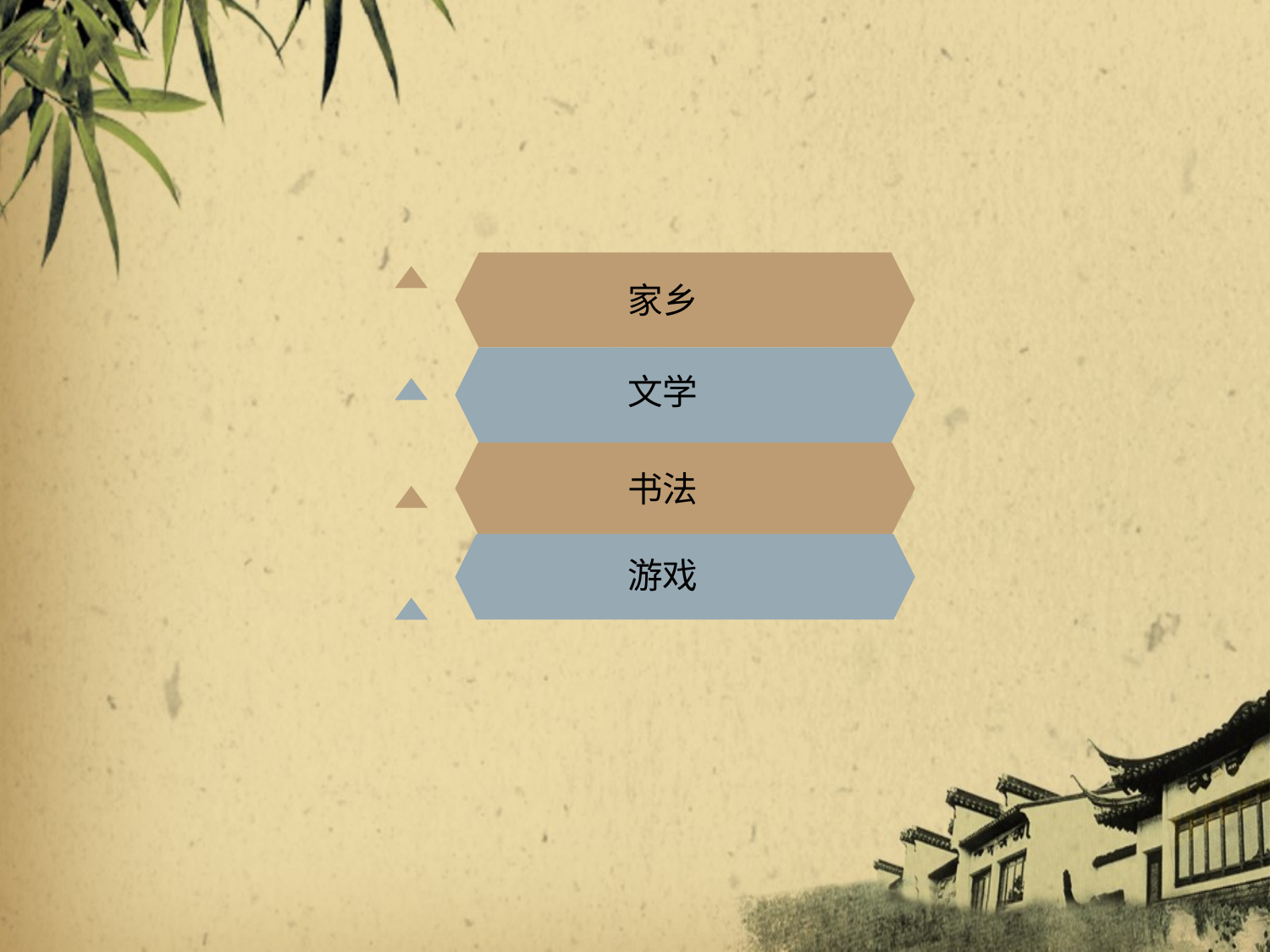

点击添加文本
家乡

文学

点击添加文本

书法

游戏
点击添加文本

点击添加文本